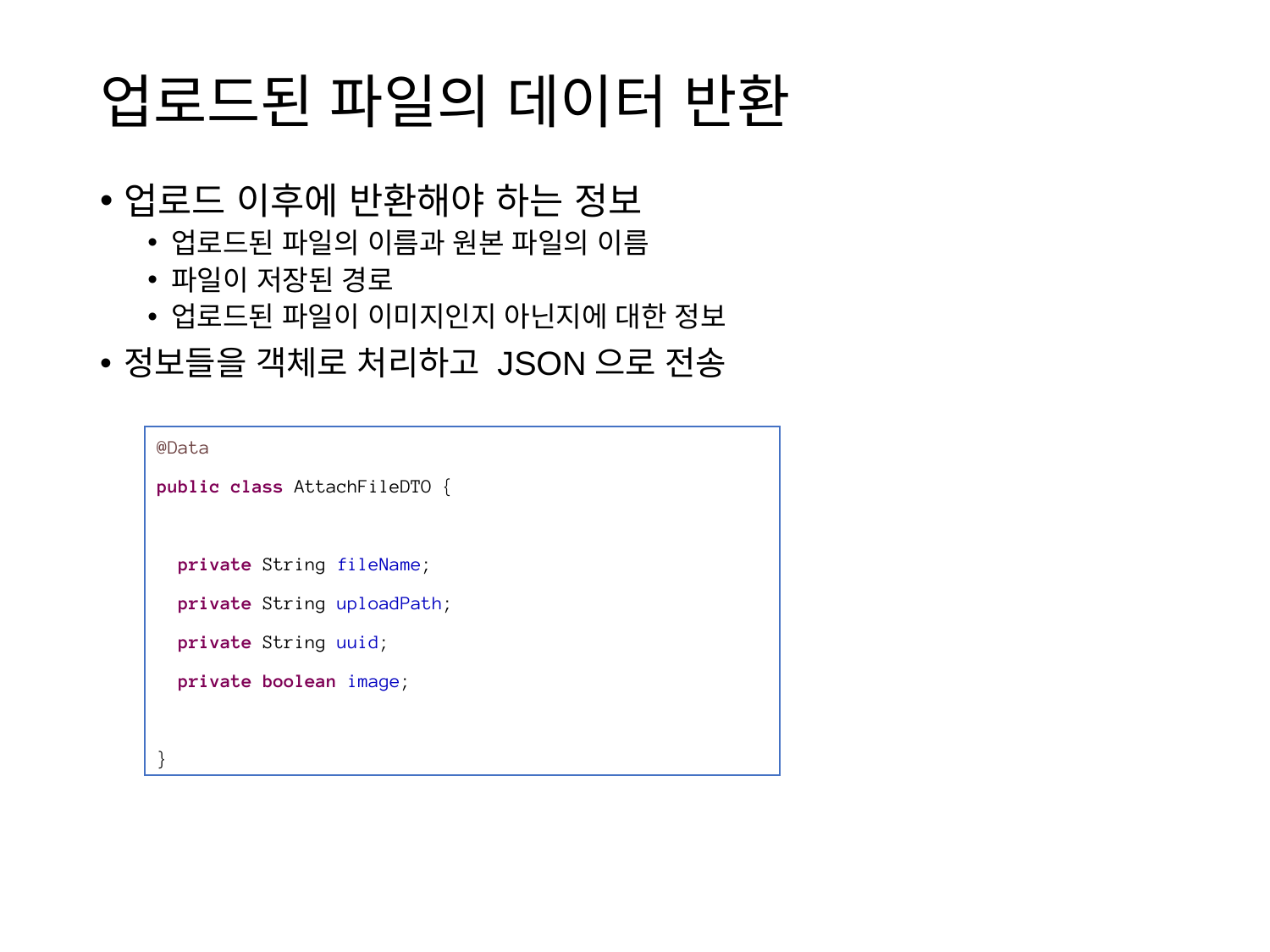

# 업로드된 파일의 데이터 반환
업로드 이후에 반환해야 하는 정보
업로드된 파일의 이름과 원본 파일의 이름
파일이 저장된 경로
업로드된 파일이 이미지인지 아닌지에 대한 정보
정보들을 객체로 처리하고 JSON으로 전송

@Data
public class AttachFileDTO {

  private String fileName;
  private String uploadPath;
  private String uuid;
  private boolean image;

}